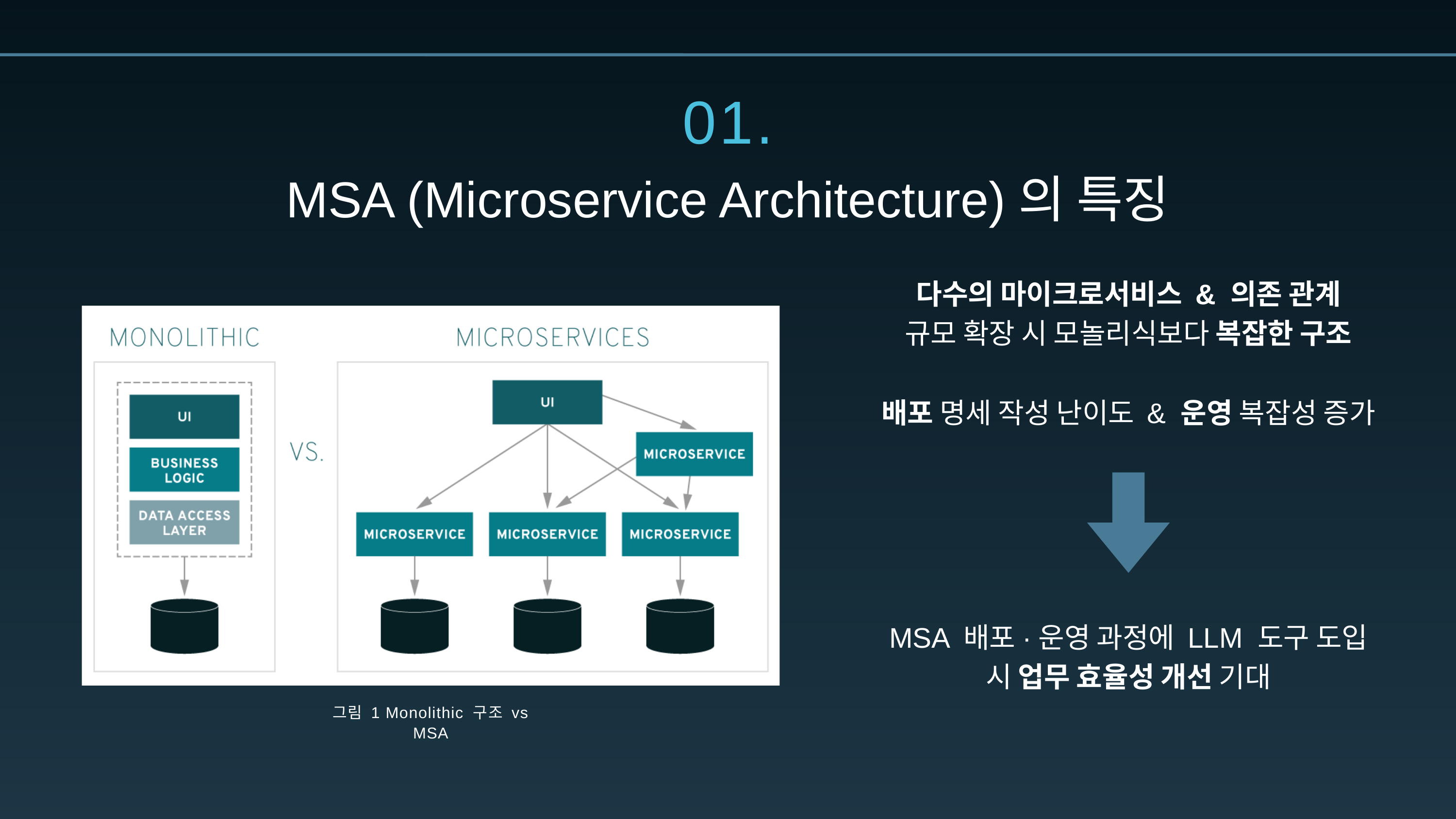

01.
MSA (Microservice Architecture)의 특징
다수의 마이크로서비스 & 의존 관계
규모 확장 시 모놀리식보다 복잡한 구조

배포 명세 작성 난이도 & 운영 복잡성 증가

MSA 배포·운영 과정에 LLM 도구 도입 시 업무 효율성 개선 기대
그림 1 Monolithic 구조 vs MSA